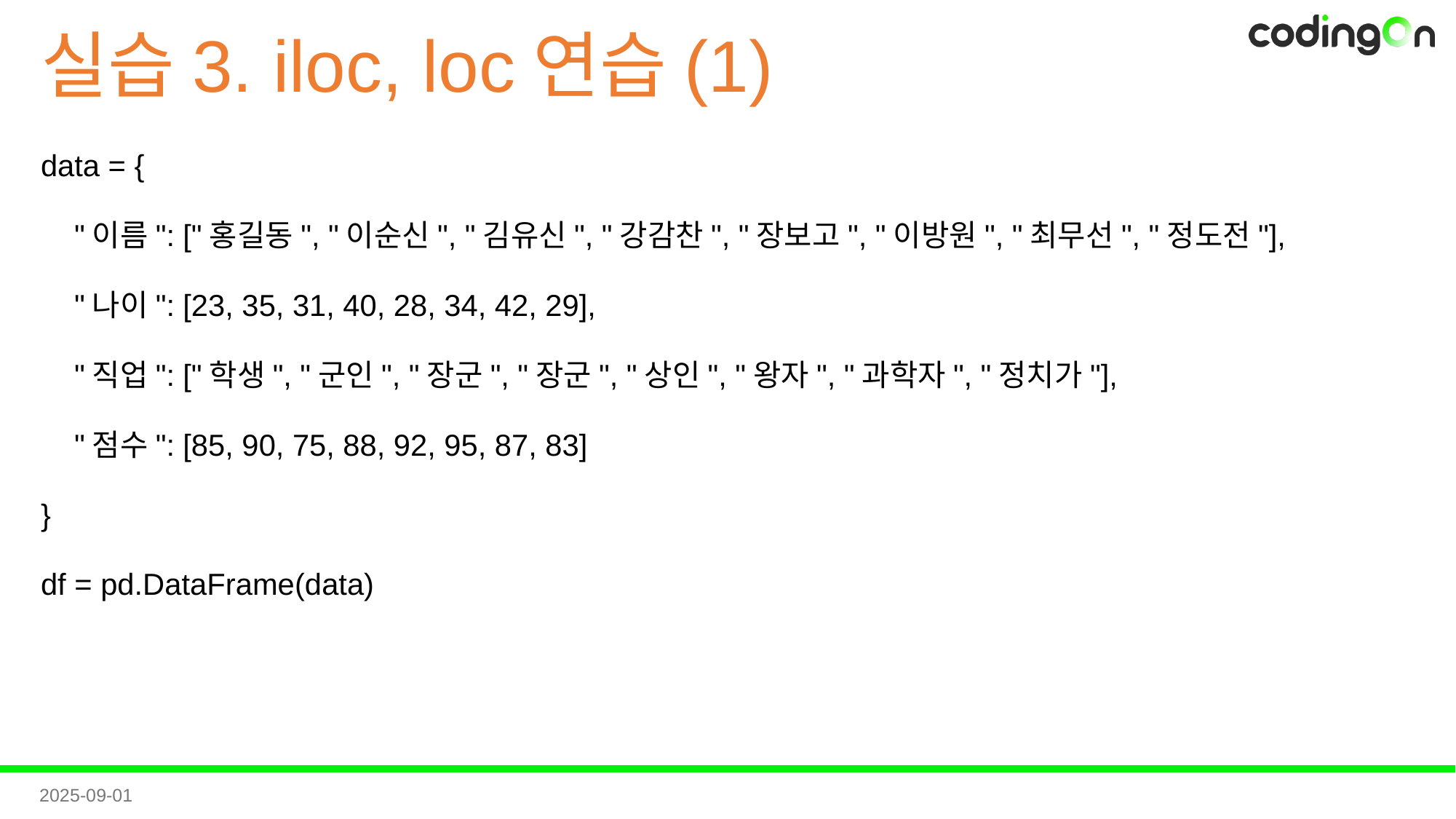

# 실습3. iloc, loc연습(1)
data = {
    "이름": ["홍길동", "이순신", "김유신", "강감찬", "장보고", "이방원", "최무선", "정도전"],
    "나이": [23, 35, 31, 40, 28, 34, 42, 29],
    "직업": ["학생", "군인", "장군", "장군", "상인", "왕자", "과학자", "정치가"],
    "점수": [85, 90, 75, 88, 92, 95, 87, 83]
}
df = pd.DataFrame(data)
2025-09-01